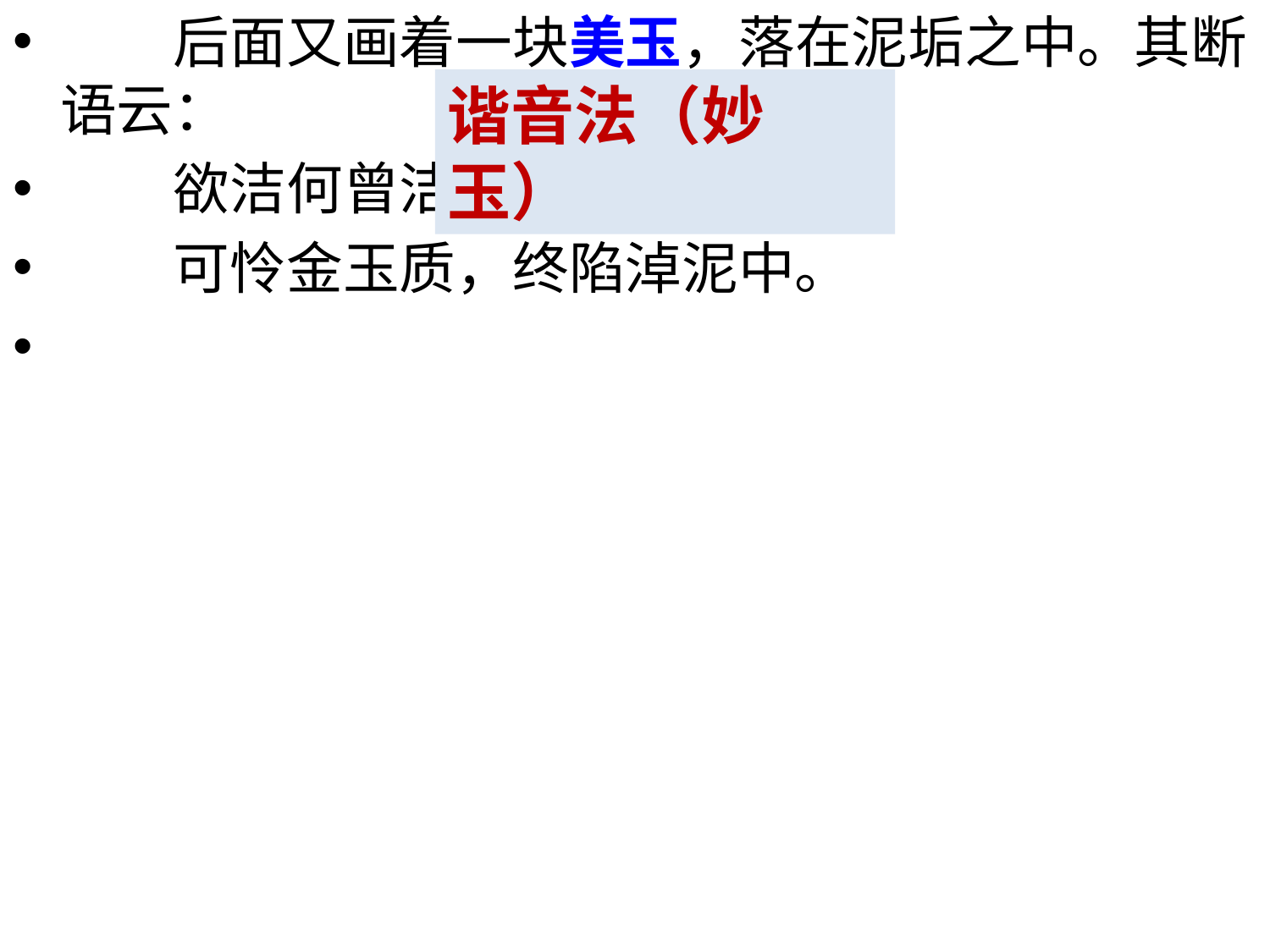

后面又画着一块美玉，落在泥垢之中。其断语云：
　　欲洁何曾洁，云空未必空。
　　可怜金玉质，终陷淖泥中。

谐音法（妙玉）